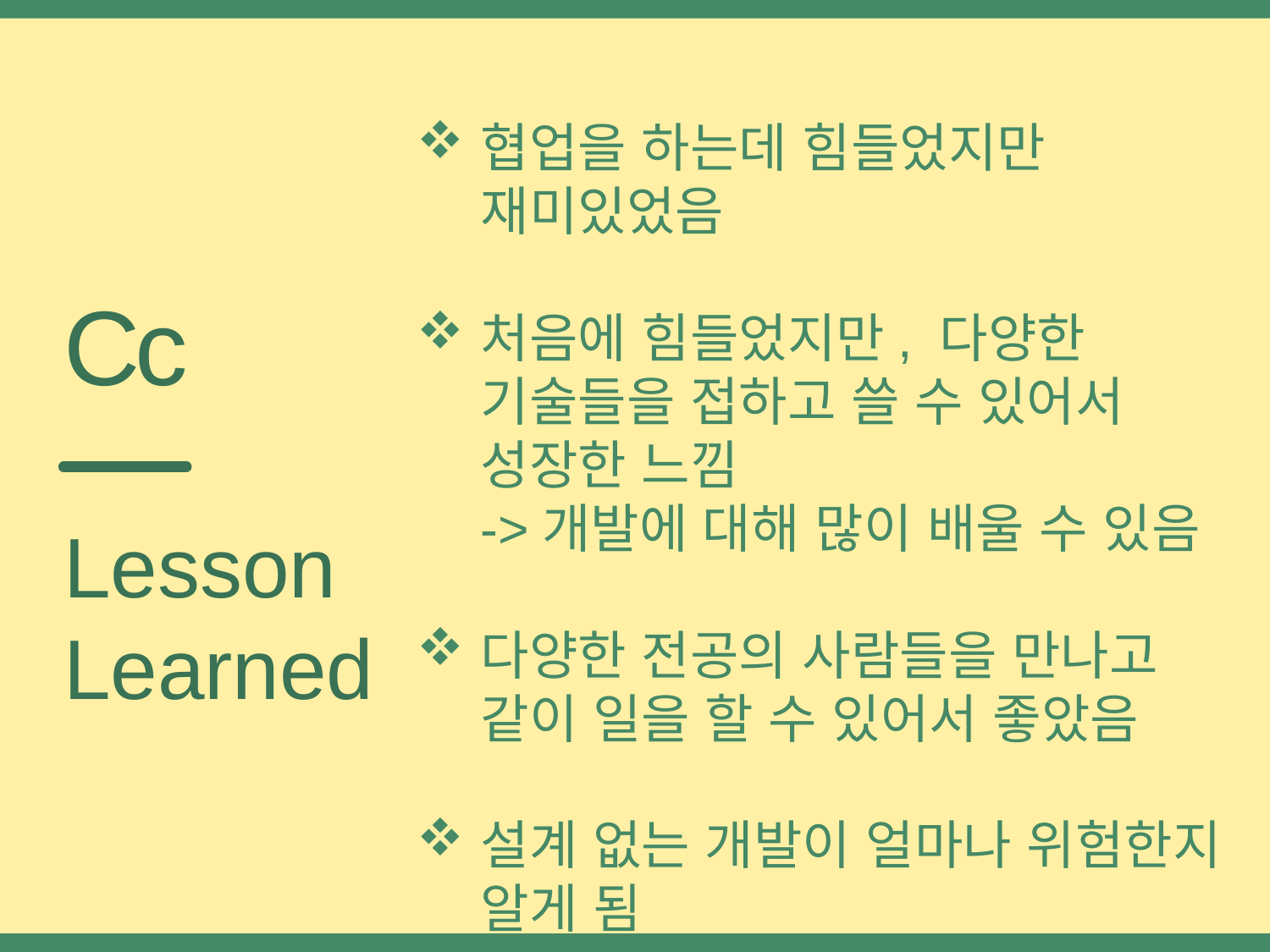

협업을 하는데 힘들었지만 재미있었음
처음에 힘들었지만, 다양한 기술들을 접하고 쓸 수 있어서 성장한 느낌
->개발에 대해 많이 배울 수 있음
다양한 전공의 사람들을 만나고 같이 일을 할 수 있어서 좋았음

설계 없는 개발이 얼마나 위험한지 알게 됨
Cc
Lesson Learned